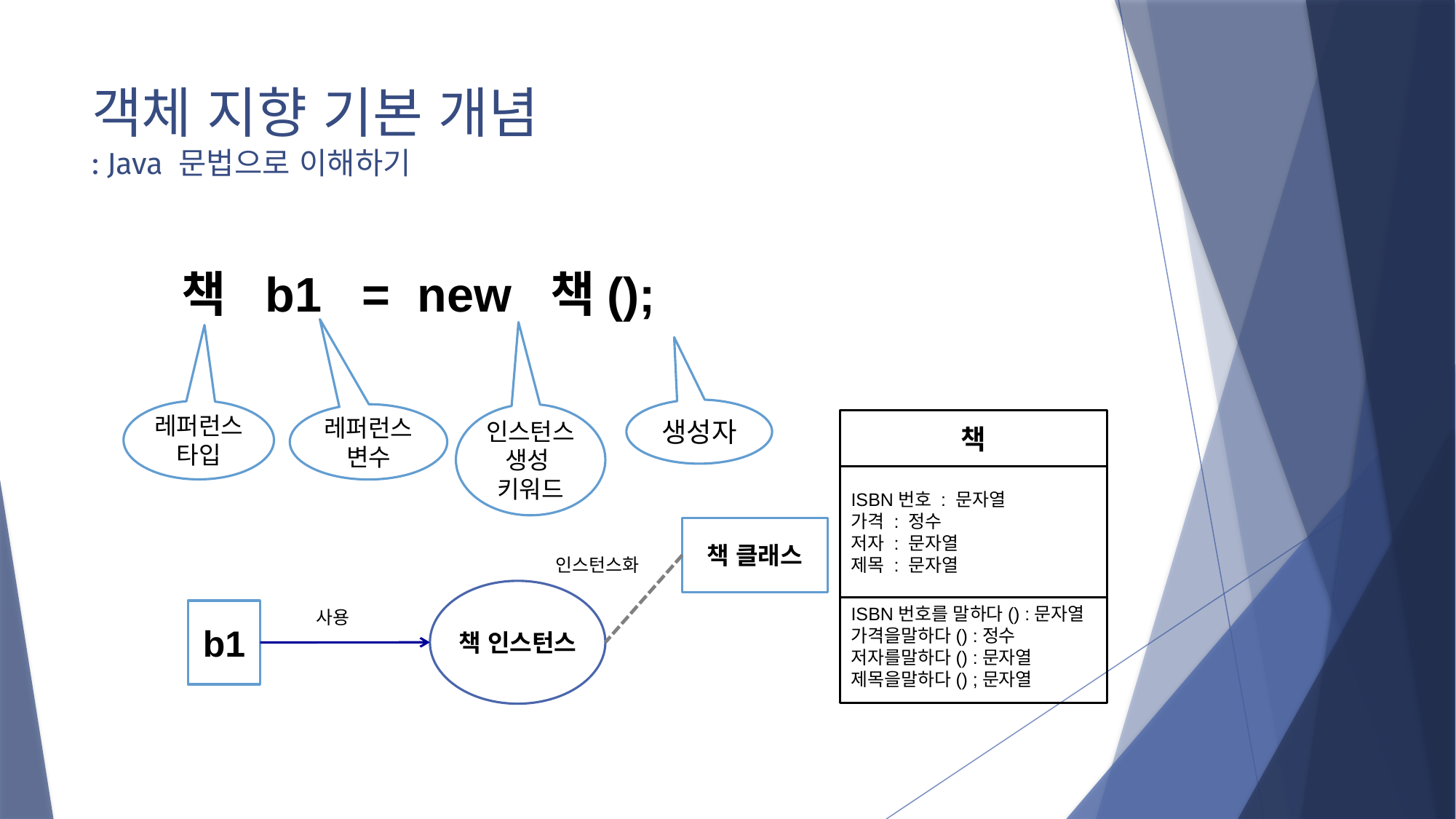

# 객체 지향 기본 개념 : Java 문법으로 이해하기

책  b1   =  new  책();
생성자
레퍼런스
타입
레퍼런스
변수
인스턴스
생성
키워드
책
ISBN번호 : 문자열
가격 : 정수
저자 : 문자열
제목 : 문자열
ISBN번호를 말하다() :문자열
가격을말하다() :정수
저자를말하다() :문자열
제목을말하다() ;문자열
책 클래스
인스턴스화
책 인스턴스
b1
사용